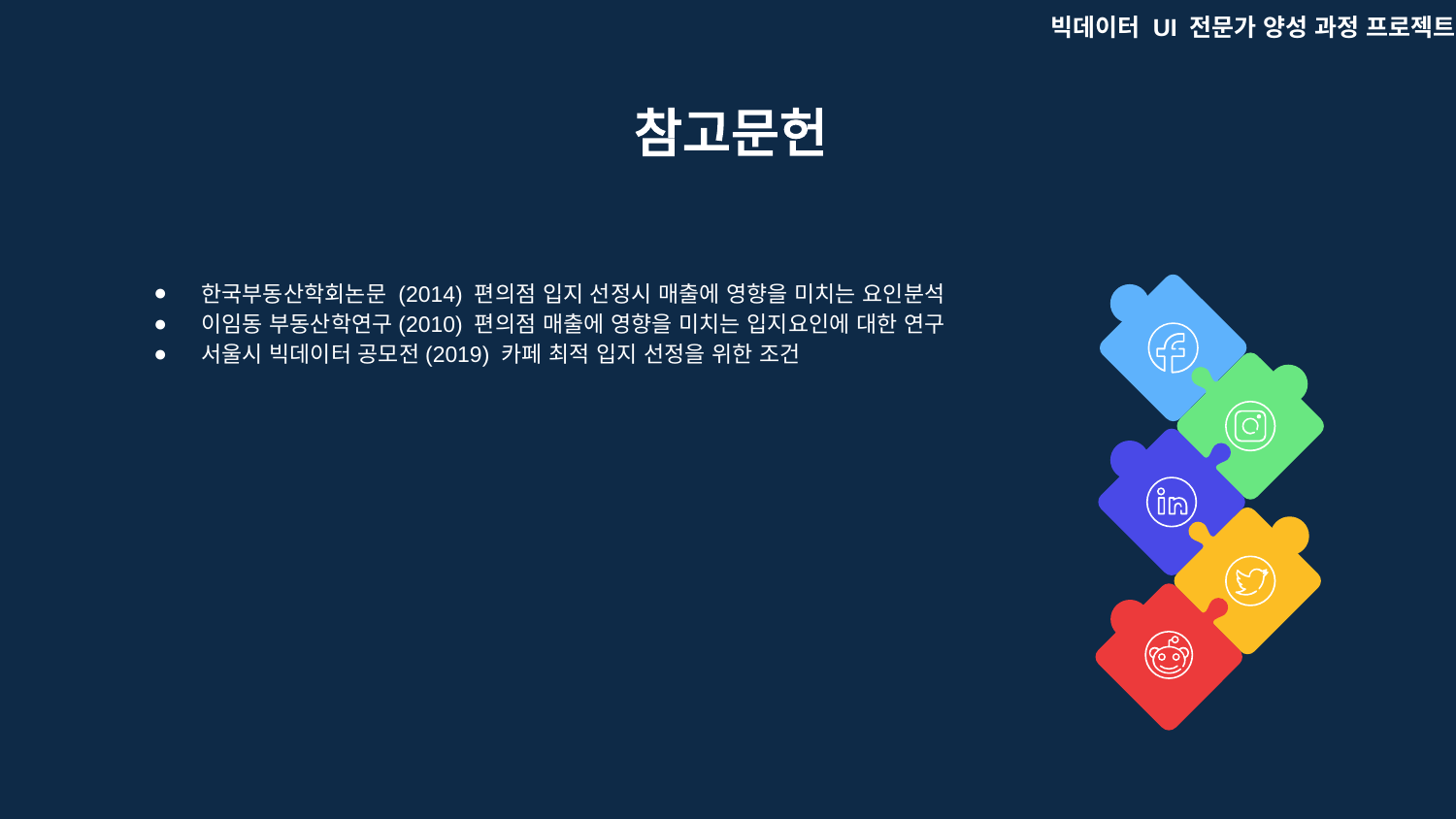

빅데이터 UI 전문가 양성 과정 프로젝트
참고문헌
한국부동산학회논문 (2014) 편의점 입지 선정시 매출에 영향을 미치는 요인분석
이임동 부동산학연구(2010) 편의점 매출에 영향을 미치는 입지요인에 대한 연구
서울시 빅데이터 공모전(2019) 카페 최적 입지 선정을 위한 조건